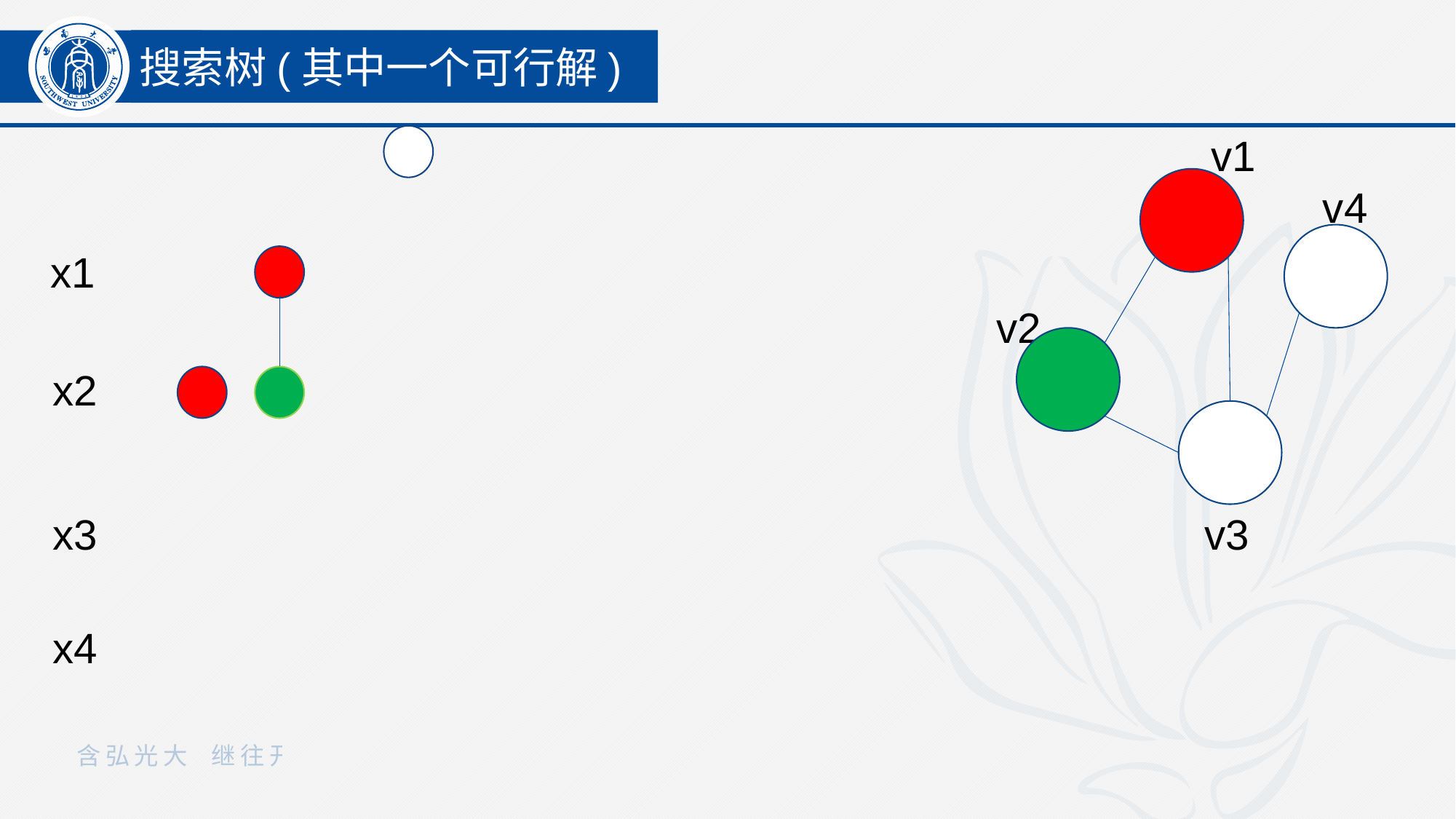

搜索树(其中一个可行解)
v1

v4

x1

v2

x2

x3
v3
x4